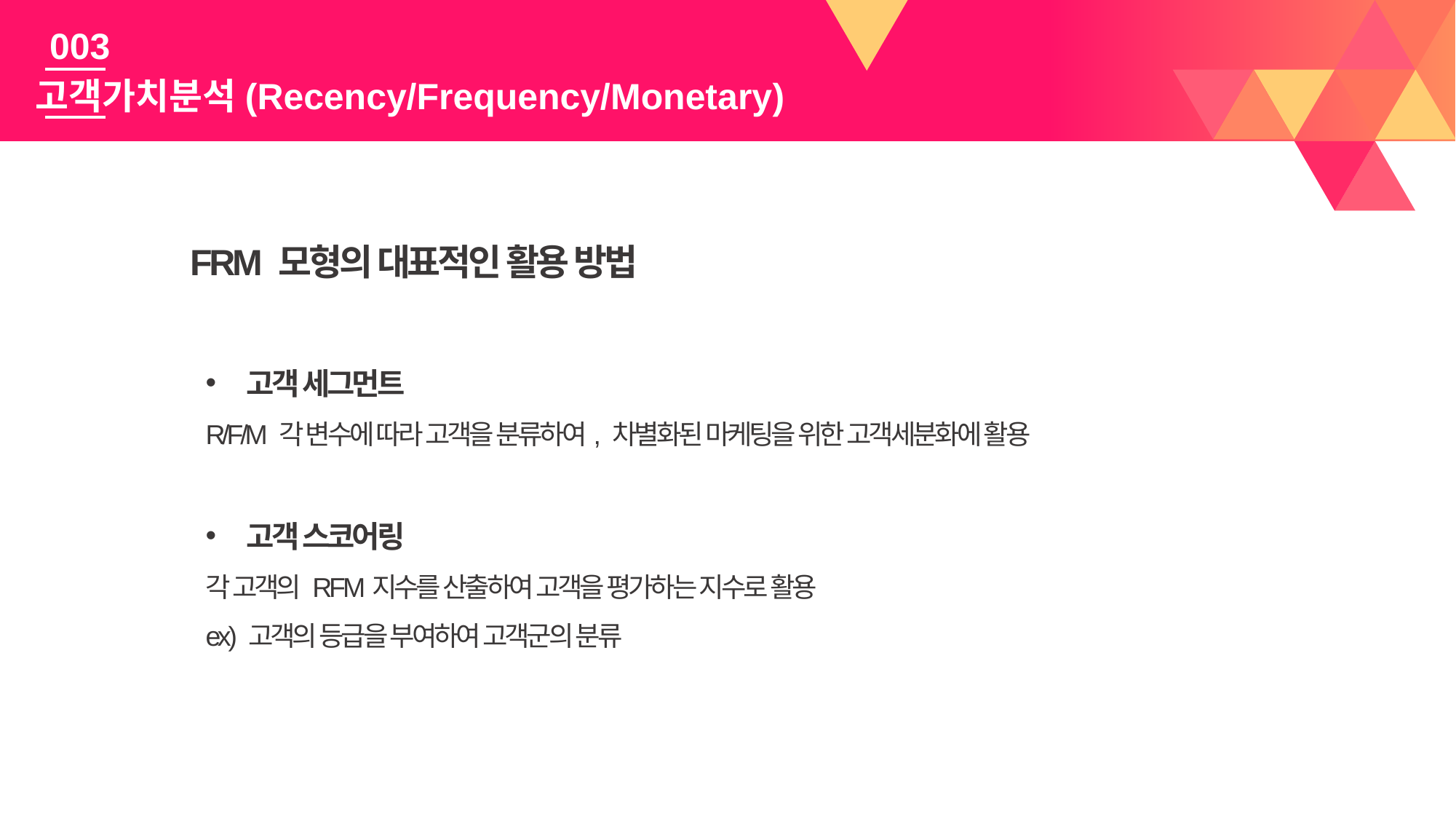

003
고객가치분석(Recency/Frequency/Monetary)

FRM 모형의 대표적인 활용 방법
고객 세그먼트
R/F/M 각 변수에 따라 고객을 분류하여, 차별화된 마케팅을 위한 고객세분화에 활용

고객 스코어링
각 고객의 RFM지수를 산출하여 고객을 평가하는 지수로 활용
ex) 고객의 등급을 부여하여 고객군의 분류